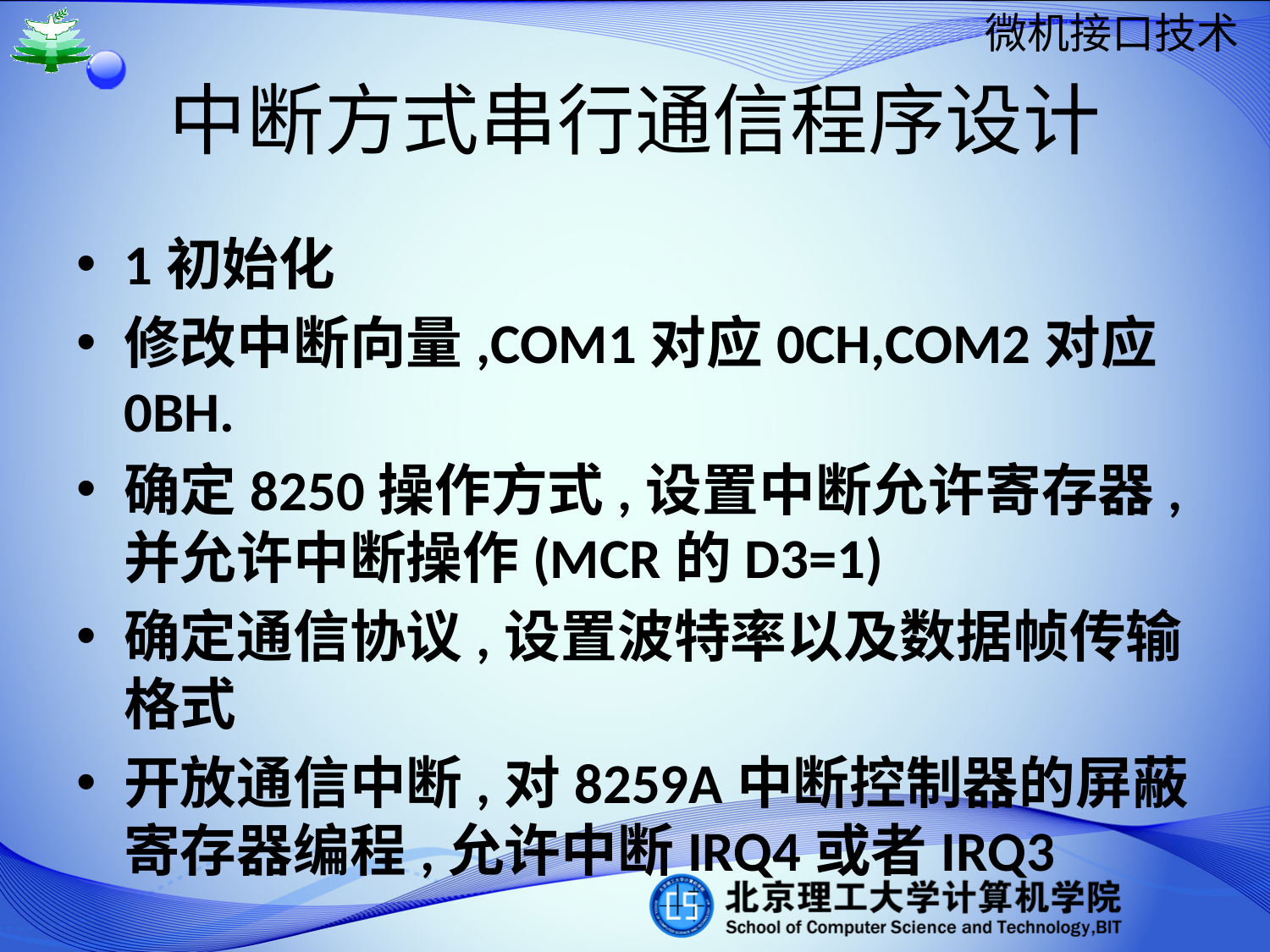

# 中断方式串行通信程序设计
1初始化
修改中断向量,COM1对应0CH,COM2对应0BH.
确定8250操作方式,设置中断允许寄存器,并允许中断操作(MCR的D3=1)
确定通信协议,设置波特率以及数据帧传输格式
开放通信中断,对8259A中断控制器的屏蔽寄存器编程,允许中断IRQ4或者IRQ3